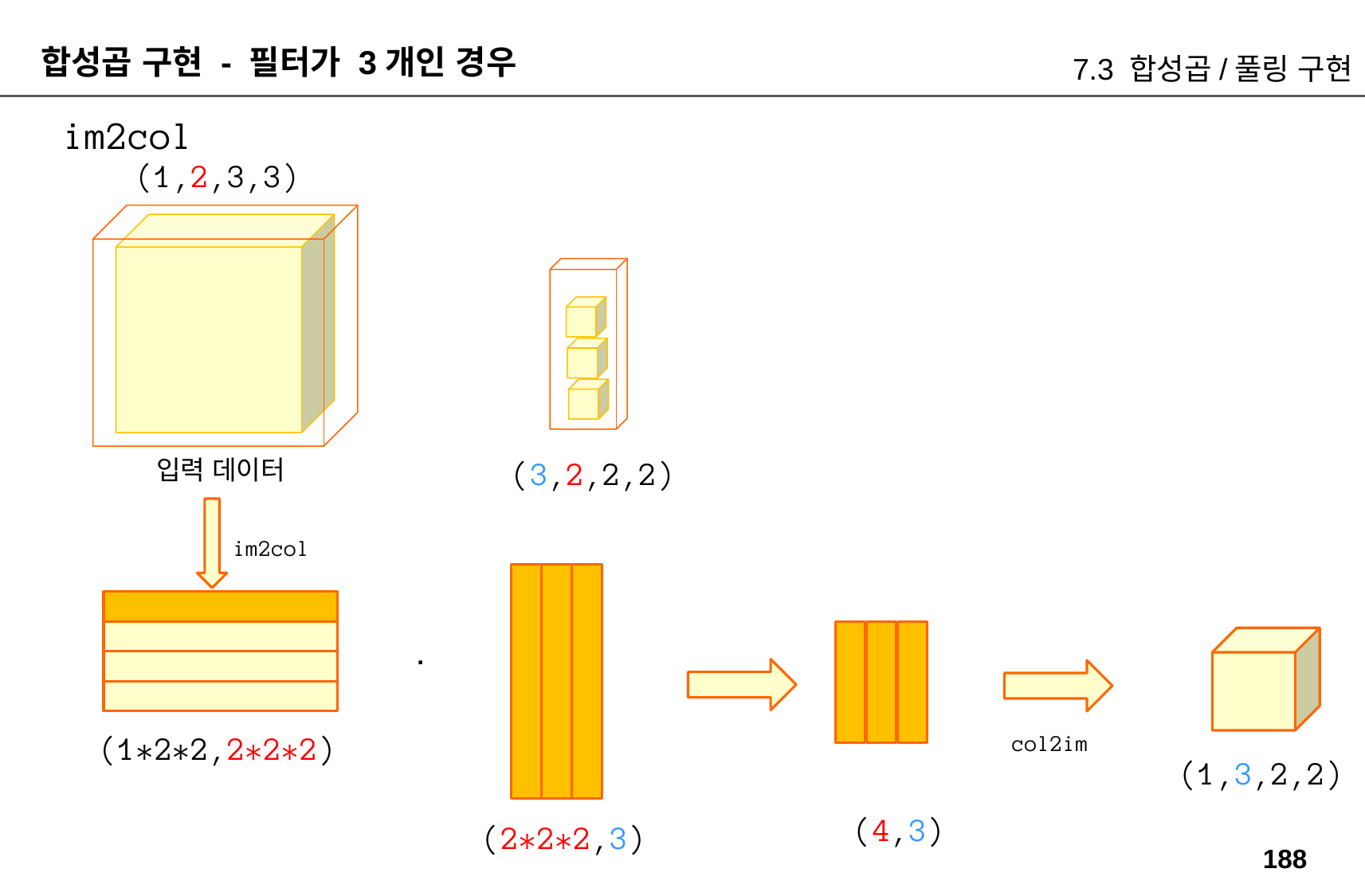

합성곱 구현 - 필터가 3개인 경우
7.3 합성곱/풀링 구현
im2col
(1,2,3,3)

(3,2,2,2)
입력 데이터

im2col

.

(1*2*2,2*2*2)
col2im
(1,3,2,2)
(4,3)
(2*2*2,3)